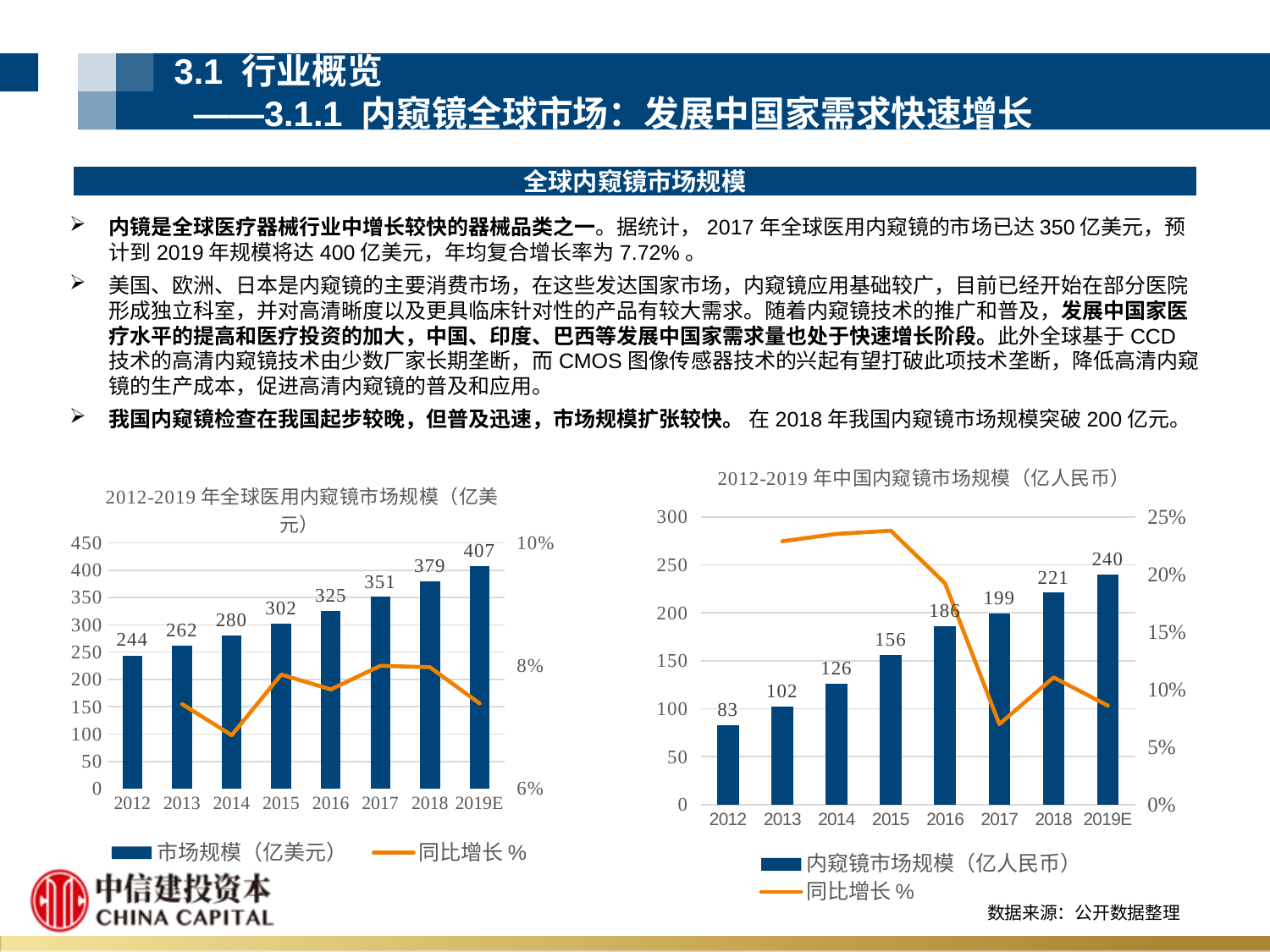

3.1 行业概览
  ——3.1.1 内窥镜全球市场：发展中国家需求快速增长
全球内窥镜市场规模
内镜是全球医疗器械行业中增长较快的器械品类之一。据统计，2017年全球医用内窥镜的市场已达350亿美元，预计到2019年规模将达400亿美元，年均复合增长率为7.72%。
美国、欧洲、日本是内窥镜的主要消费市场，在这些发达国家市场，内窥镜应用基础较广，目前已经开始在部分医院形成独立科室，并对高清晰度以及更具临床针对性的产品有较大需求。随着内窥镜技术的推广和普及，发展中国家医疗水平的提高和医疗投资的加大，中国、印度、巴西等发展中国家需求量也处于快速增长阶段。此外全球基于CCD技术的高清内窥镜技术由少数厂家长期垄断，而CMOS图像传感器技术的兴起有望打破此项技术垄断，降低高清内窥镜的生产成本，促进高清内窥镜的普及和应用。
我国内窥镜检查在我国起步较晚，但普及迅速，市场规模扩张较快。 在2018年我国内窥镜市场规模突破200亿元。

### Chart:  2012-2019年全球医用内窥镜市场规模（亿美元）

| Category | 市场规模（亿美元） | 同比增长% |
|---|---|---|
| 2012 | 244.0 | None |
| 2013 | 262.0 | 0.07377049180327869 |
| 2014 | 280.0 | 0.06870229007633588 |
| 2015 | 302.0 | 0.07857142857142857 |
| 2016 | 325.0 | 0.076158940397351 |
| 2017 | 351.0 | 0.08 |
| 2018 | 379.0 | 0.07977207977207977 |
| 2019E | 407.0 | 0.07387862796833773 |

### Chart:  2012-2019年中国内窥镜市场规模（亿人民币）

| Category | 内窥镜市场规模（亿人民币） | 同比增长% |
|---|---|---|
| 2012 | 83.0 | None |
| 2013 | 102.0 | 0.2289156626506024 |
| 2014 | 126.0 | 0.23529411764705882 |
| 2015 | 156.0 | 0.23809523809523808 |
| 2016 | 186.0 | 0.19230769230769232 |
| 2017 | 199.0 | 0.06989247311827956 |
| 2018 | 221.0 | 0.11055276381909548 |
| 2019E | 240.0 | 0.08597285067873303 |
数据来源：公开数据整理